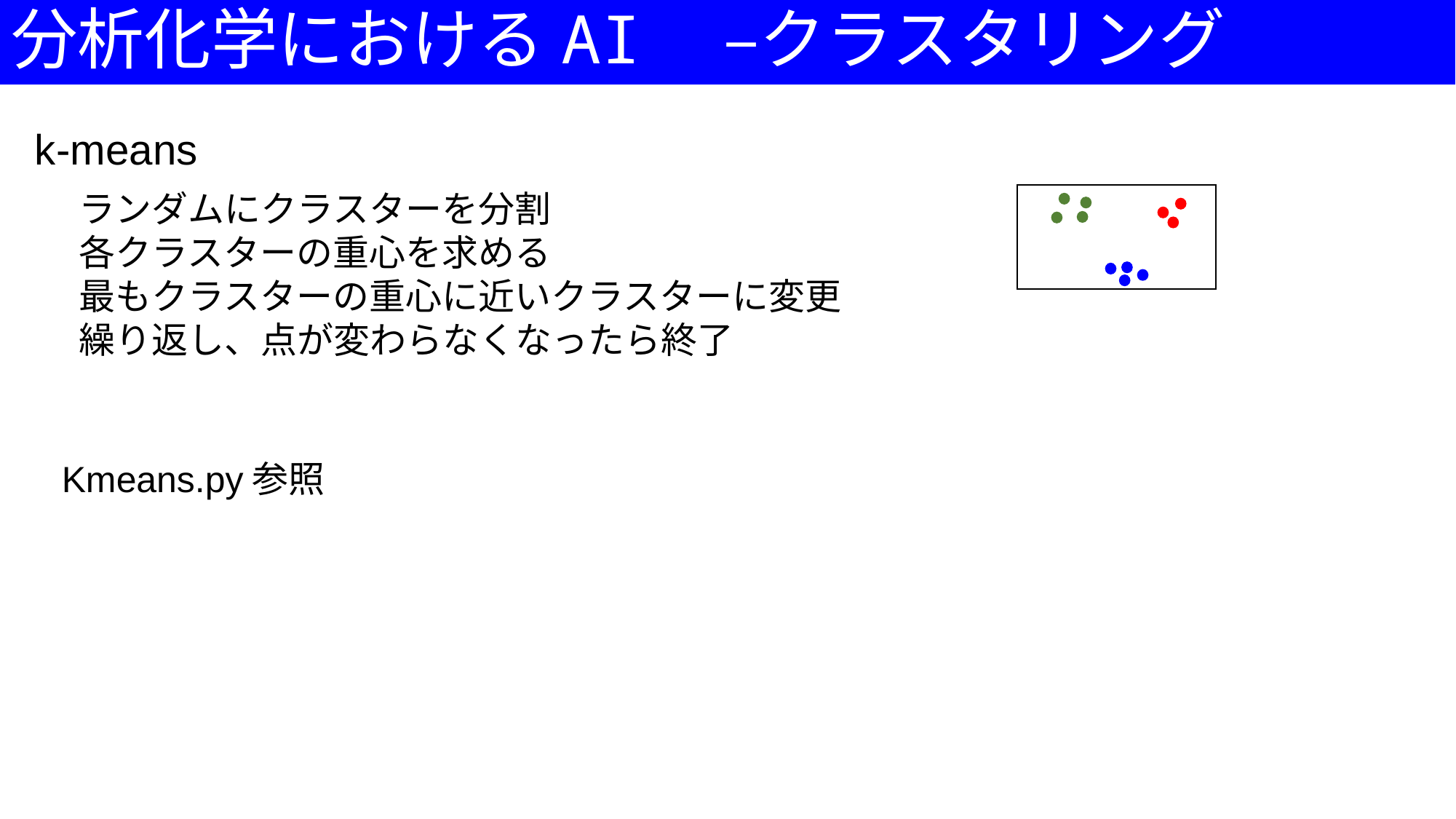

# 分析化学におけるAI　–クラスタリング
k-means
ランダムにクラスターを分割
各クラスターの重心を求める
最もクラスターの重心に近いクラスターに変更
繰り返し、点が変わらなくなったら終了

Kmeans.py参照